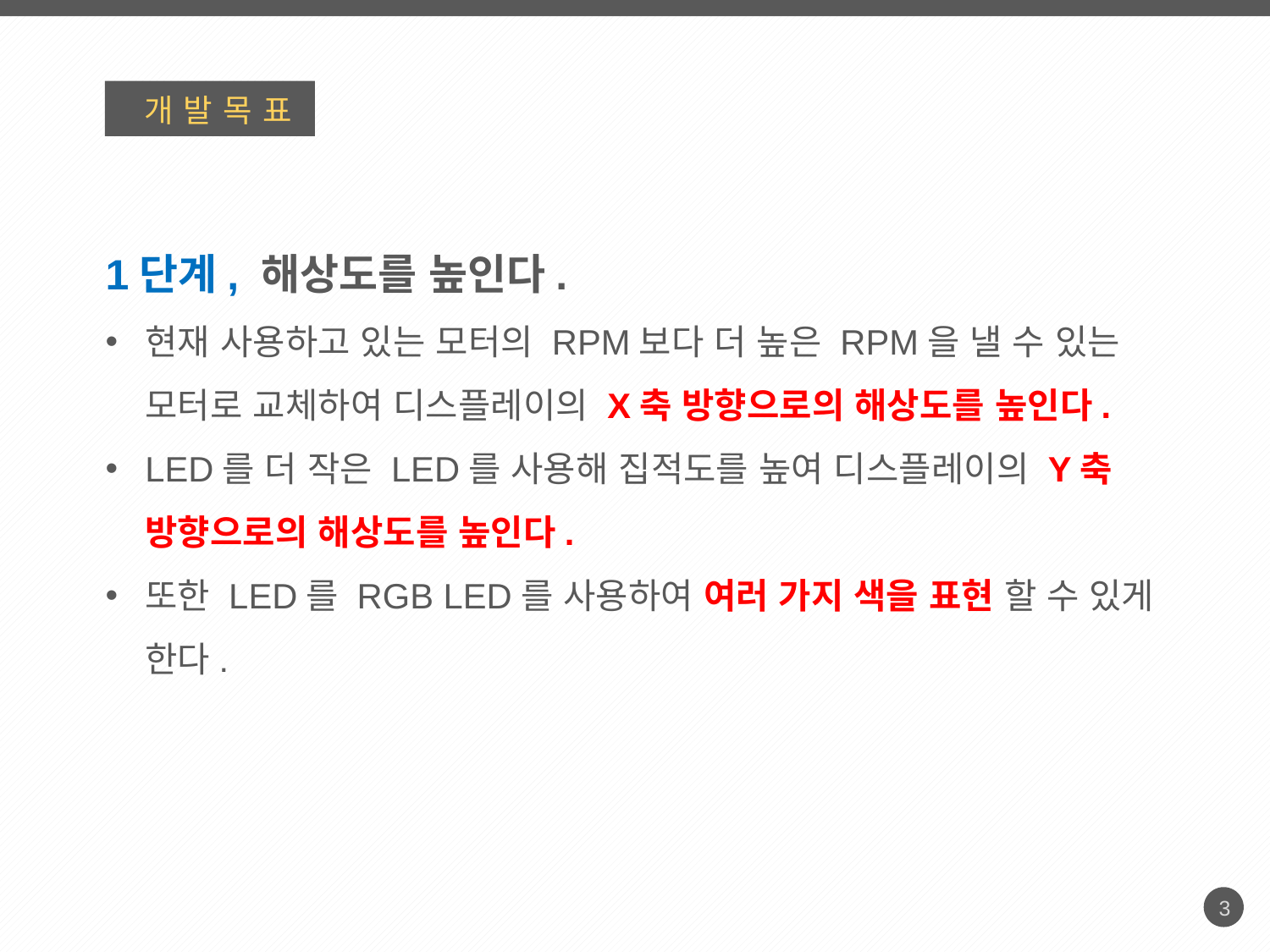

개발목표
1단계, 해상도를 높인다.
현재 사용하고 있는 모터의 RPM보다 더 높은 RPM을 낼 수 있는 모터로 교체하여 디스플레이의 X축 방향으로의 해상도를 높인다.
LED를 더 작은 LED를 사용해 집적도를 높여 디스플레이의 Y축 방향으로의 해상도를 높인다.
또한 LED를 RGB LED를 사용하여 여러 가지 색을 표현 할 수 있게 한다.
3